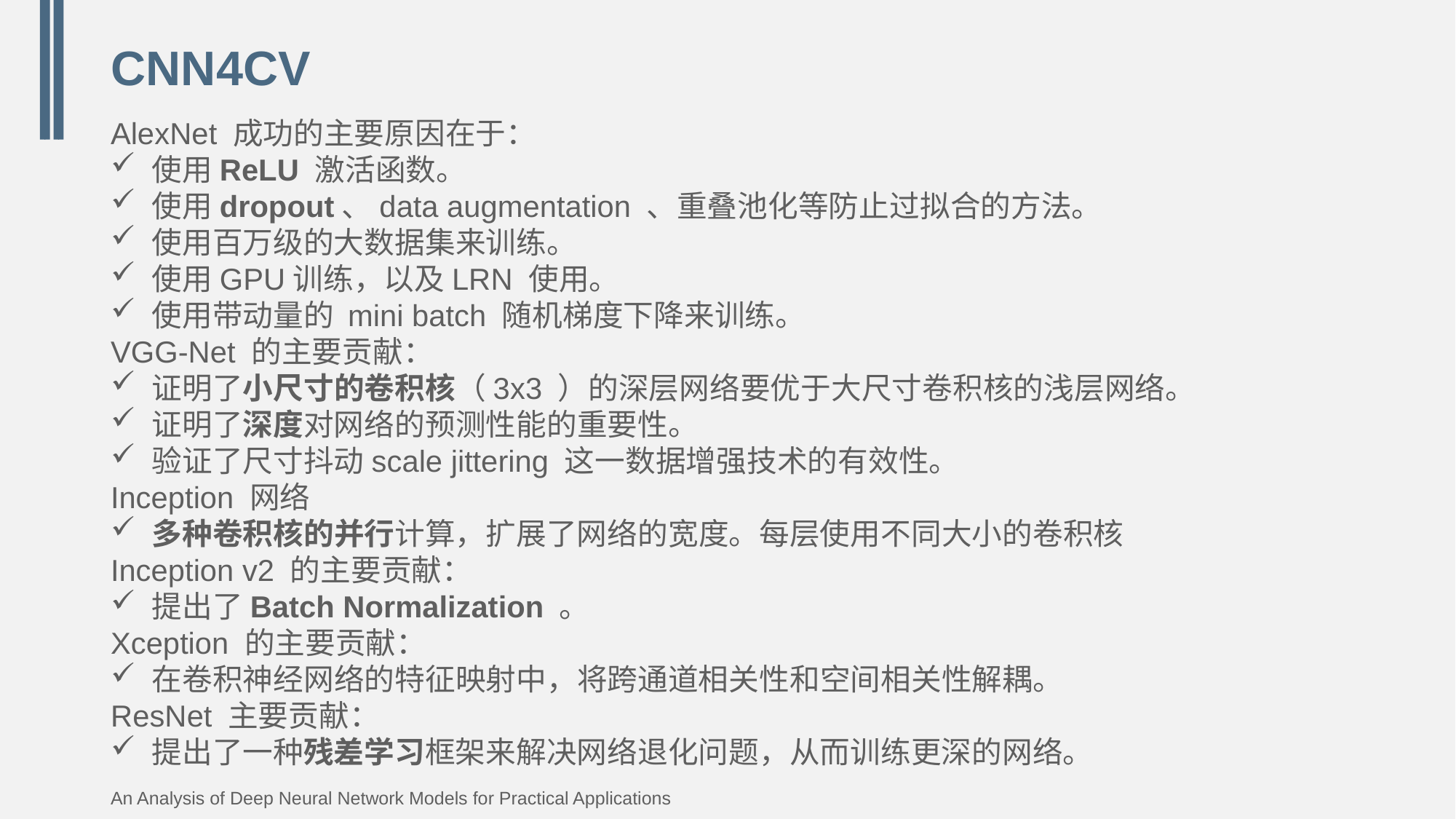

# CNN4CV
AlexNet 成功的主要原因在于：
使用ReLU 激活函数。
使用dropout、data augmentation 、重叠池化等防止过拟合的方法。
使用百万级的大数据集来训练。
使用GPU训练，以及LRN 使用。
使用带动量的 mini batch 随机梯度下降来训练。
VGG-Net 的主要贡献：
证明了小尺寸的卷积核（3x3 ）的深层网络要优于大尺寸卷积核的浅层网络。
证明了深度对网络的预测性能的重要性。
验证了尺寸抖动scale jittering 这一数据增强技术的有效性。
Inception 网络
多种卷积核的并行计算，扩展了网络的宽度。每层使用不同大小的卷积核
Inception v2 的主要贡献：
提出了Batch Normalization 。
Xception 的主要贡献：
在卷积神经网络的特征映射中，将跨通道相关性和空间相关性解耦。
ResNet 主要贡献：
提出了一种残差学习框架来解决网络退化问题，从而训练更深的网络。
An Analysis of Deep Neural Network Models for Practical Applications